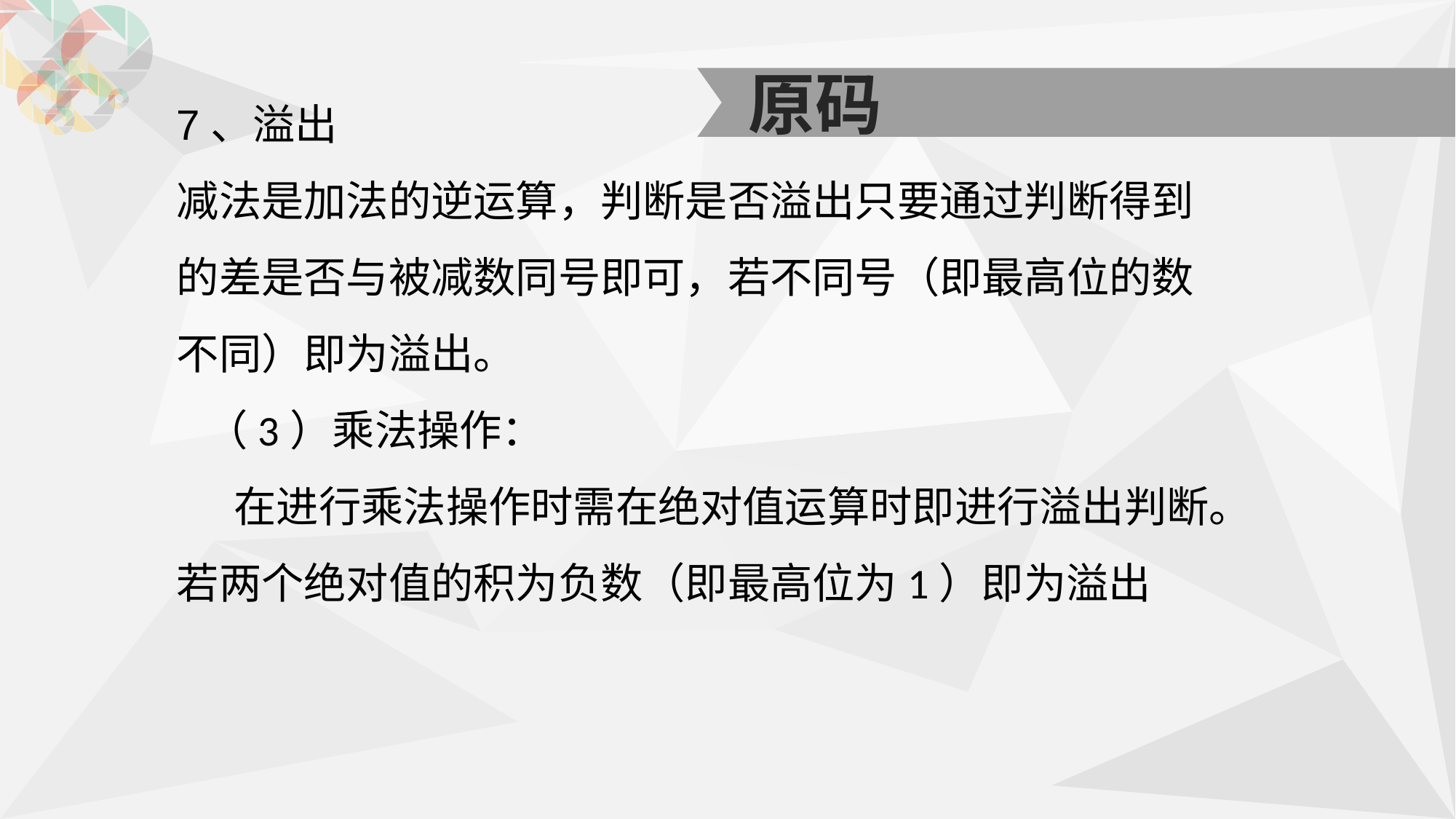

原码

7、溢出
减法是加法的逆运算，判断是否溢出只要通过判断得到的差是否与被减数同号即可，若不同号（即最高位的数不同）即为溢出。
  （3）乘法操作：
     在进行乘法操作时需在绝对值运算时即进行溢出判断。若两个绝对值的积为负数（即最高位为1）即为溢出